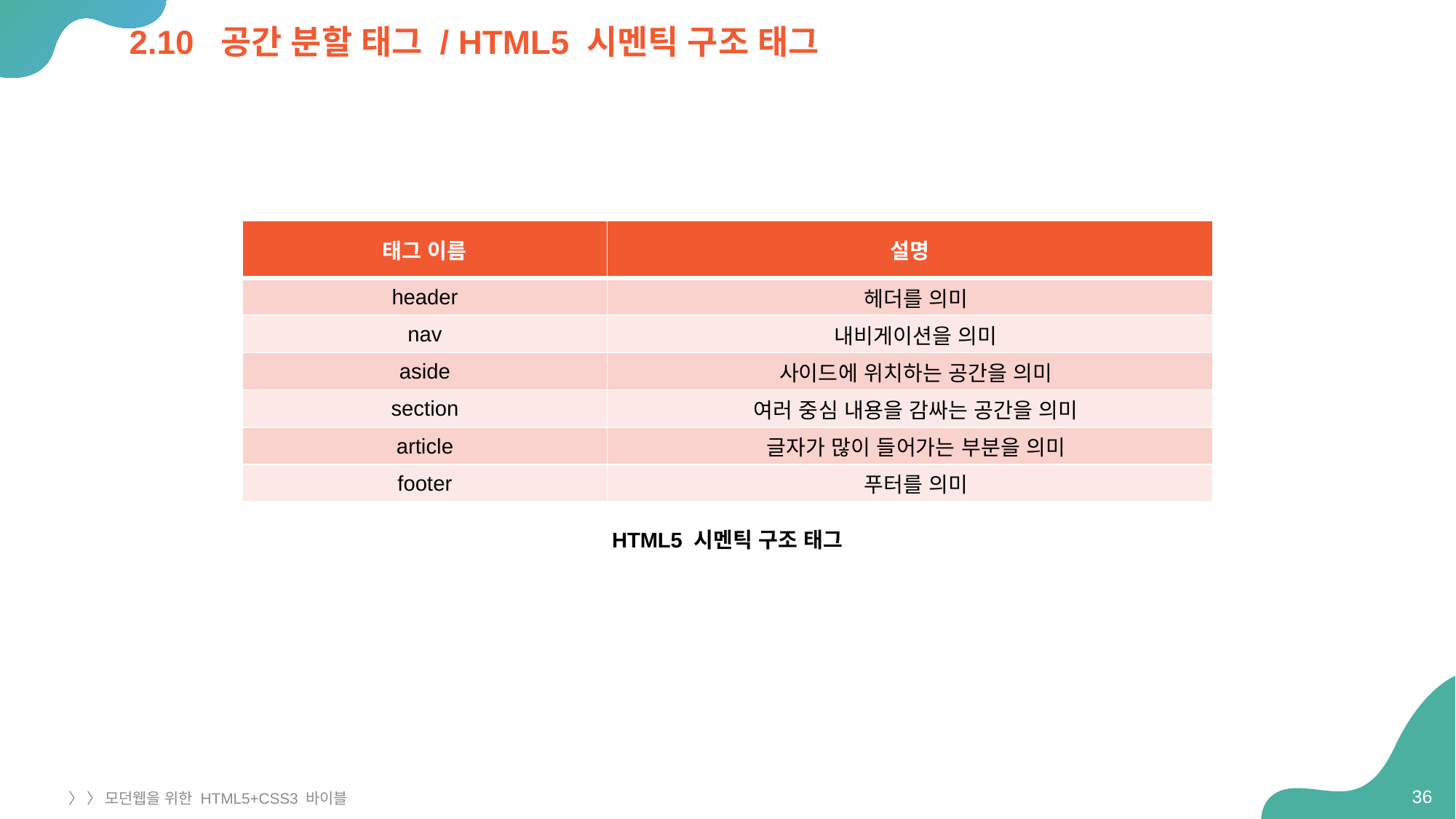

# 2.10  공간 분할 태그 / HTML5 시멘틱 구조 태그
| 태그 이름 | 설명 |
| --- | --- |
| header | 헤더를 의미 |
| nav | 내비게이션을 의미 |
| aside | 사이드에 위치하는 공간을 의미 |
| section | 여러 중심 내용을 감싸는 공간을 의미 |
| article | 글자가 많이 들어가는 부분을 의미 |
| footer | 푸터를 의미 |
HTML5 시멘틱 구조 태그
36
〉 〉 모던웹을 위한 HTML5+CSS3 바이블